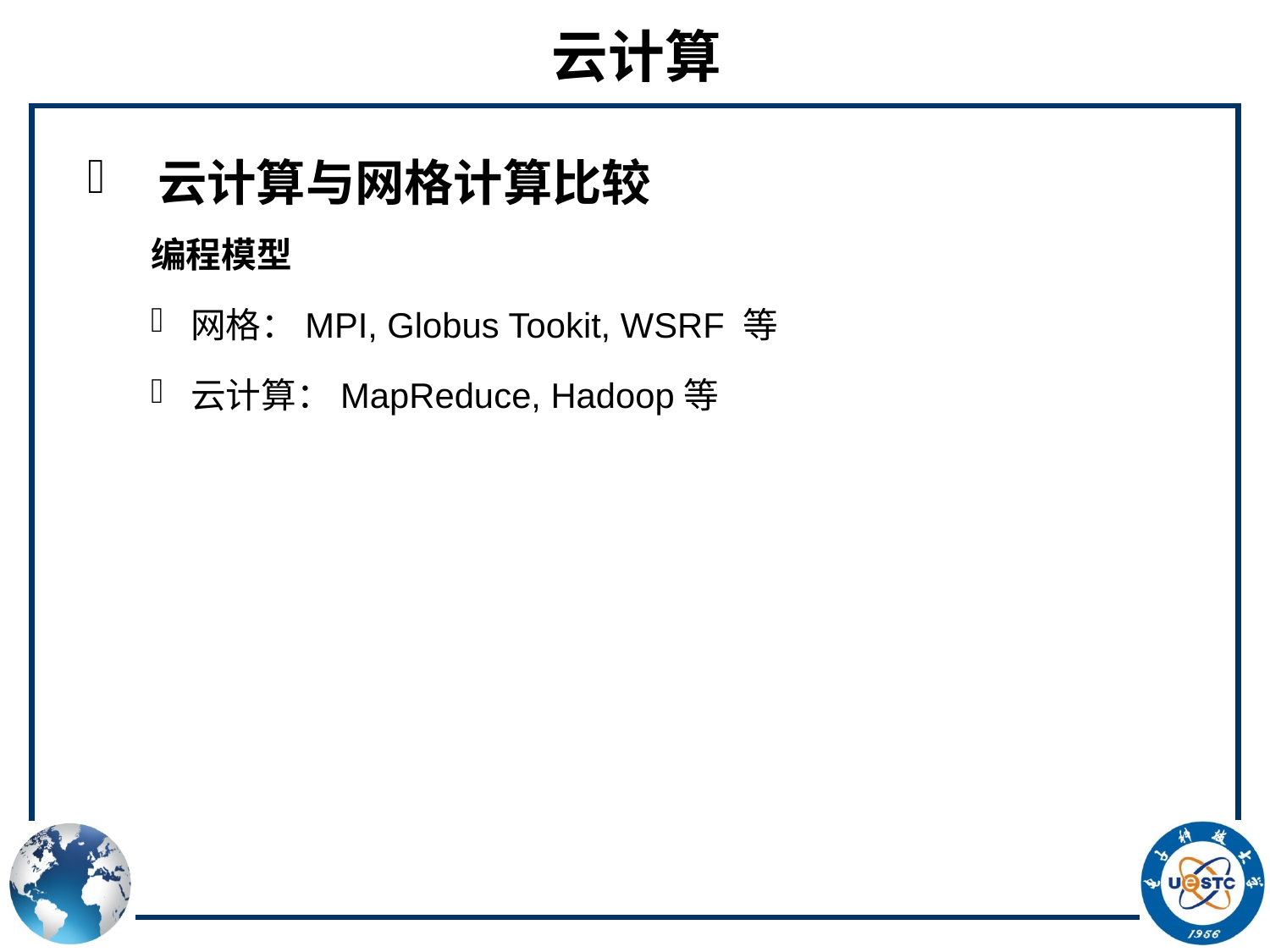

# 云计算
 云计算与网格计算比较
编程模型
网格：MPI, Globus Tookit, WSRF 等
云计算：MapReduce, Hadoop等